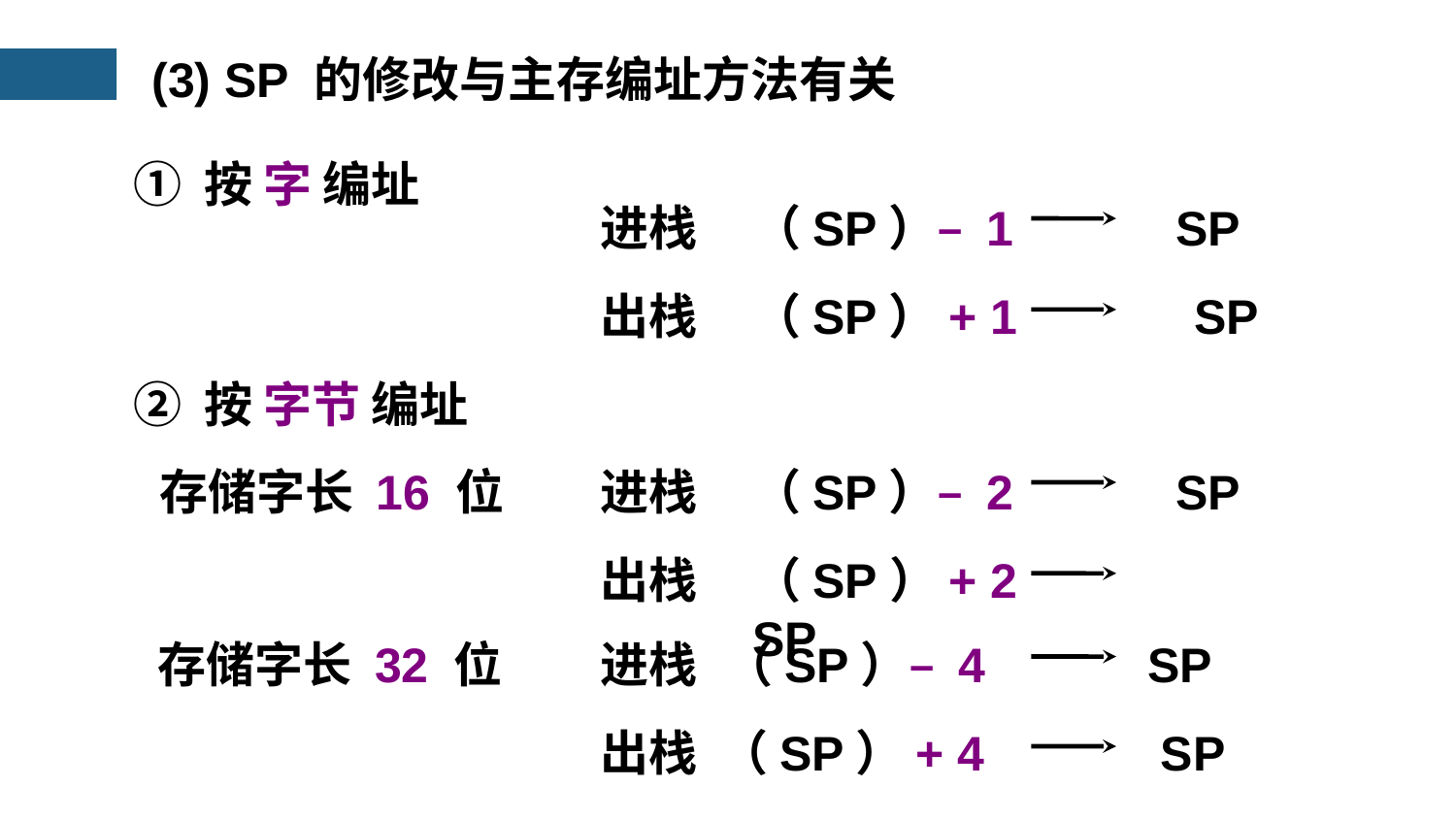

(3) SP 的修改与主存编址方法有关
① 按 字 编址
（SP）– 1            SP

进栈
（SP）+ 1             SP

出栈
② 按 字节 编址
（SP）– 2            SP

存储字长 16 位
进栈
（SP）+ 2             SP

出栈
（SP）– 4            SP

存储字长 32 位
进栈
（SP）+ 4             SP

出栈